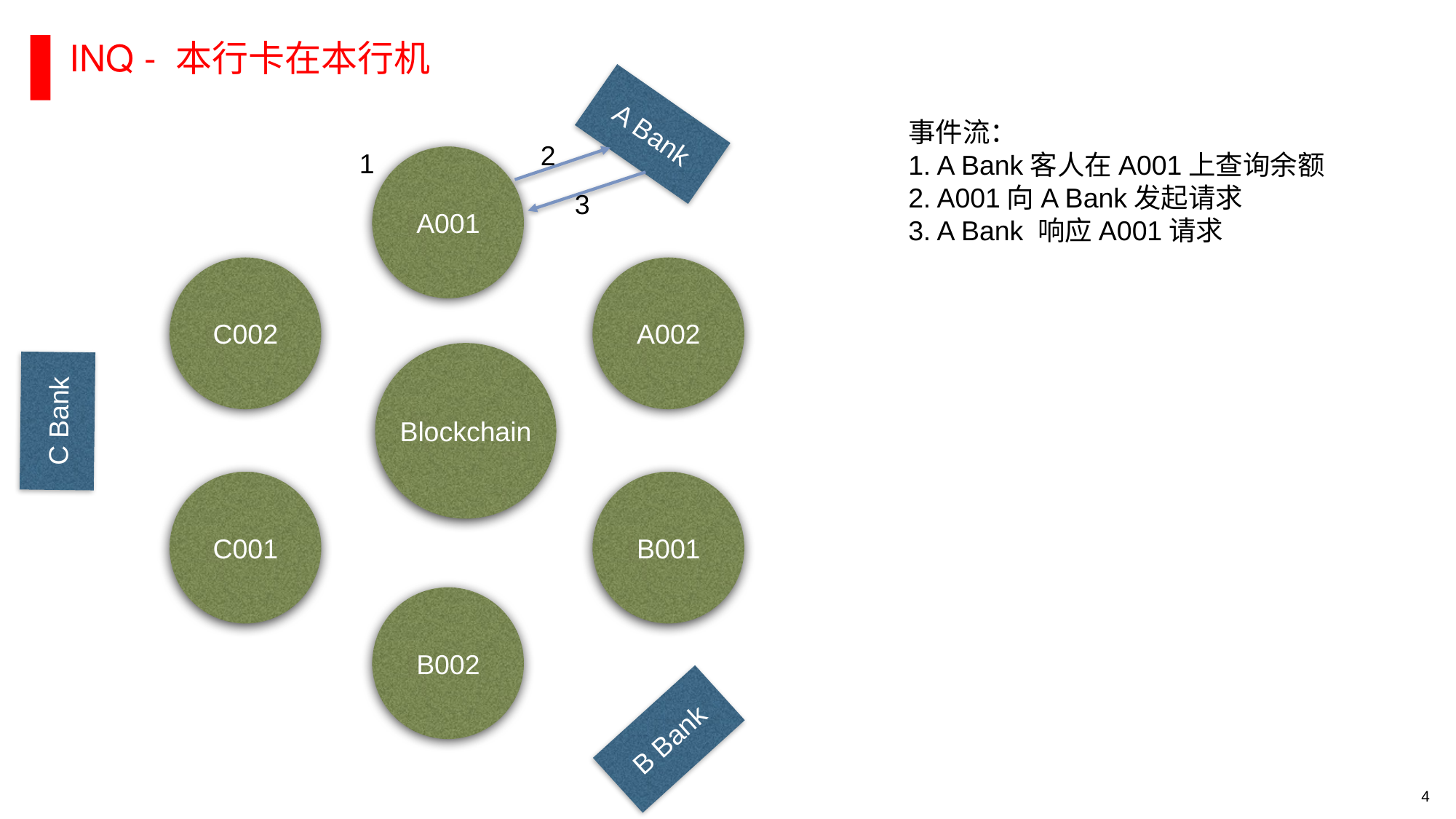

INQ - 本行卡在本行机
A Bank
事件流：
1. A Bank客人在A001上查询余额
2. A001向A Bank发起请求
3. A Bank 响应A001请求
2
1
A001

3
C002
A002
Blockchain
C Bank
C001
B001
B002
B Bank
4
RESTRICTED